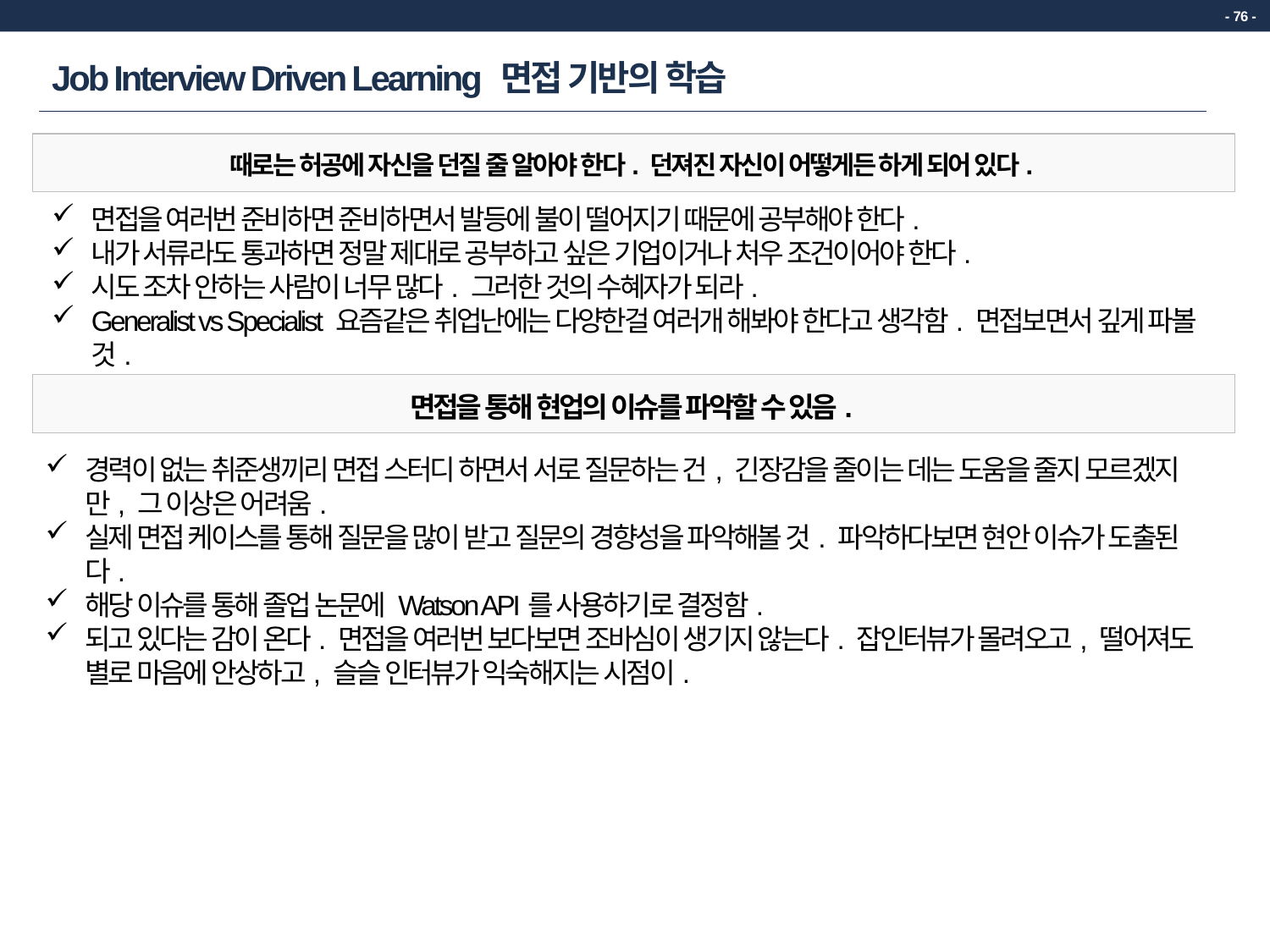

- 76 -
# Job Interview Driven Learning 면접 기반의 학습
때로는 허공에 자신을 던질 줄 알아야 한다. 던져진 자신이 어떻게든 하게 되어 있다.
면접을 여러번 준비하면 준비하면서 발등에 불이 떨어지기 때문에 공부해야 한다.
내가 서류라도 통과하면 정말 제대로 공부하고 싶은 기업이거나 처우 조건이어야 한다.
시도 조차 안하는 사람이 너무 많다. 그러한 것의 수혜자가 되라.
Generalist vs Specialist 요즘같은 취업난에는 다양한걸 여러개 해봐야 한다고 생각함. 면접보면서 깊게 파볼 것.

면접을 통해 현업의 이슈를 파악할 수 있음.
경력이 없는 취준생끼리 면접 스터디 하면서 서로 질문하는 건, 긴장감을 줄이는 데는 도움을 줄지 모르겠지만, 그 이상은 어려움.
실제 면접 케이스를 통해 질문을 많이 받고 질문의 경향성을 파악해볼 것. 파악하다보면 현안 이슈가 도출된다.
해당 이슈를 통해 졸업 논문에 Watson API를 사용하기로 결정함.
되고 있다는 감이 온다. 면접을 여러번 보다보면 조바심이 생기지 않는다. 잡인터뷰가 몰려오고, 떨어져도 별로 마음에 안상하고, 슬슬 인터뷰가 익숙해지는 시점이.